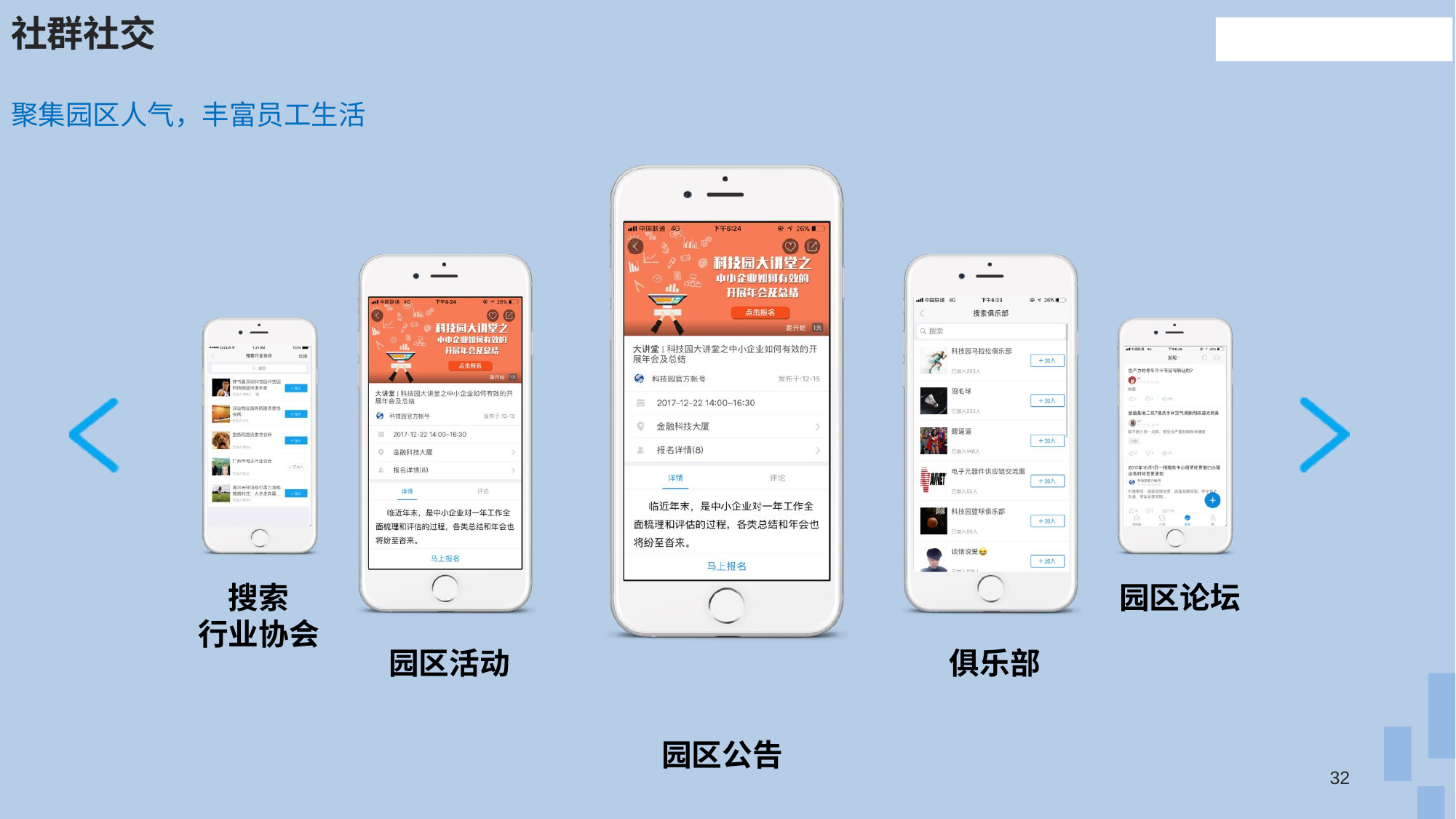

# 社群社交

聚集园区人气，丰富员工生活

搜索 行业协会
园区论坛
园区活动
俱乐部
园区公告
32